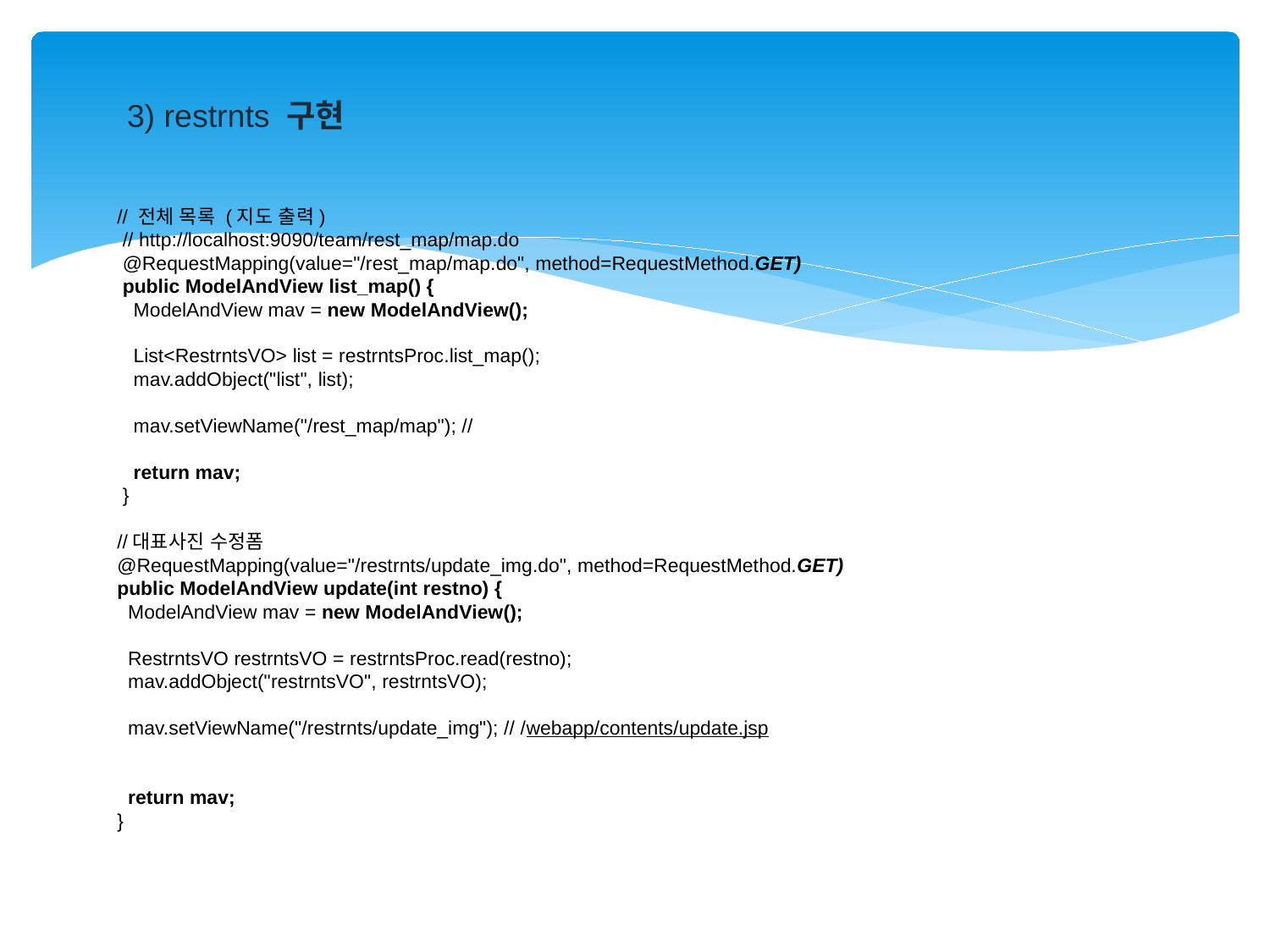

3) restrnts 구현
 // 전체 목록 (지도 출력)
  // http://localhost:9090/team/rest_map/map.do
  @RequestMapping(value="/rest_map/map.do", method=RequestMethod.GET)
  public ModelAndView list_map() {
    ModelAndView mav = new ModelAndView();

    List<RestrntsVO> list = restrntsProc.list_map();
    mav.addObject("list", list);

    mav.setViewName("/rest_map/map"); //

    return mav;
  }

 //대표사진 수정폼
 @RequestMapping(value="/restrnts/update_img.do", method=RequestMethod.GET)
 public ModelAndView update(int restno) {
   ModelAndView mav = new ModelAndView();

   RestrntsVO restrntsVO = restrntsProc.read(restno);
   mav.addObject("restrntsVO", restrntsVO);

   mav.setViewName("/restrnts/update_img"); // /webapp/contents/update.jsp

   return mav;
 }